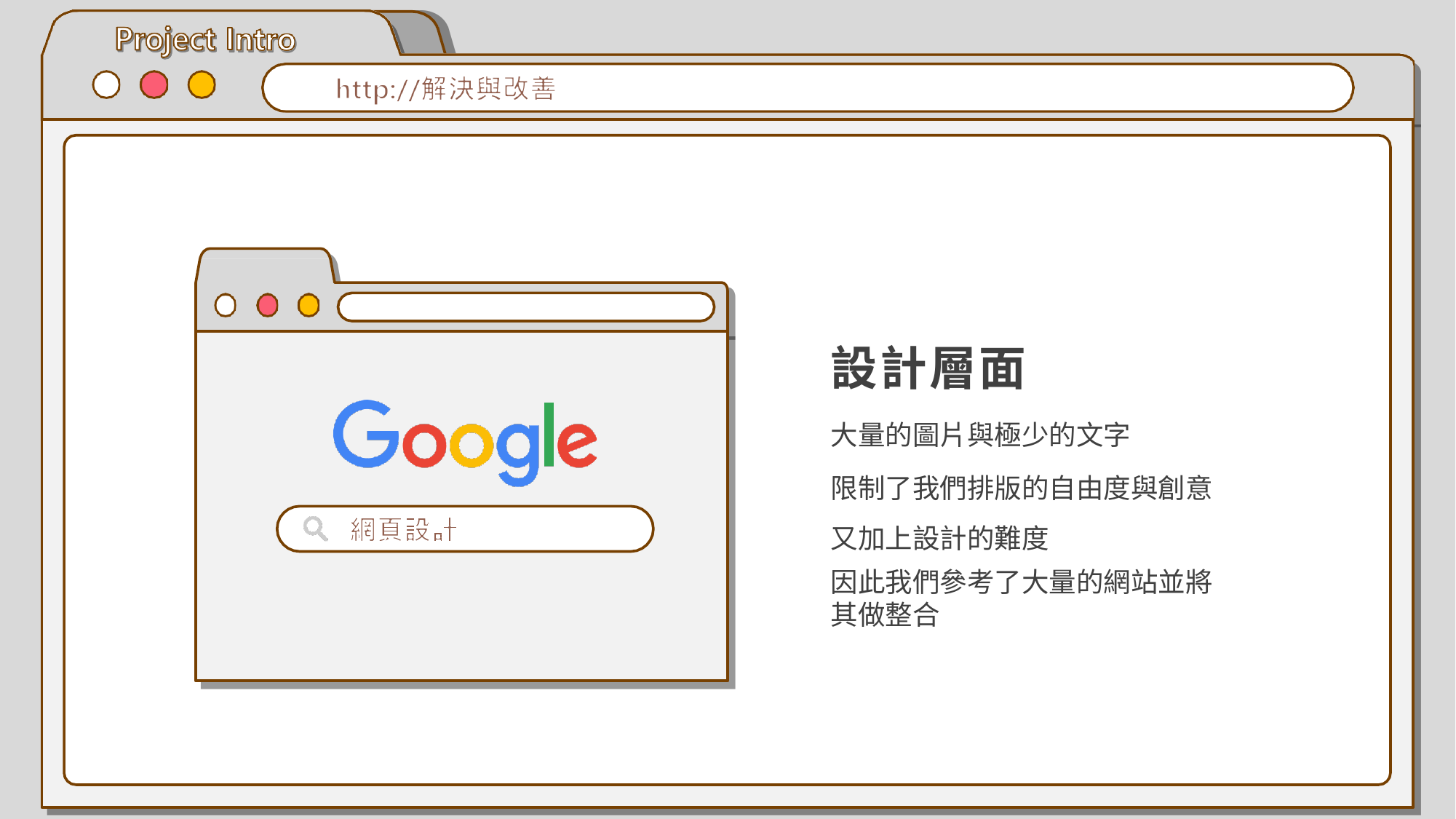

# 設計層面

大量的圖片與極少的文字
限制了我們排版的自由度與創意 又加上設計的難度
因此我們參考了大量的網站並將其做整合